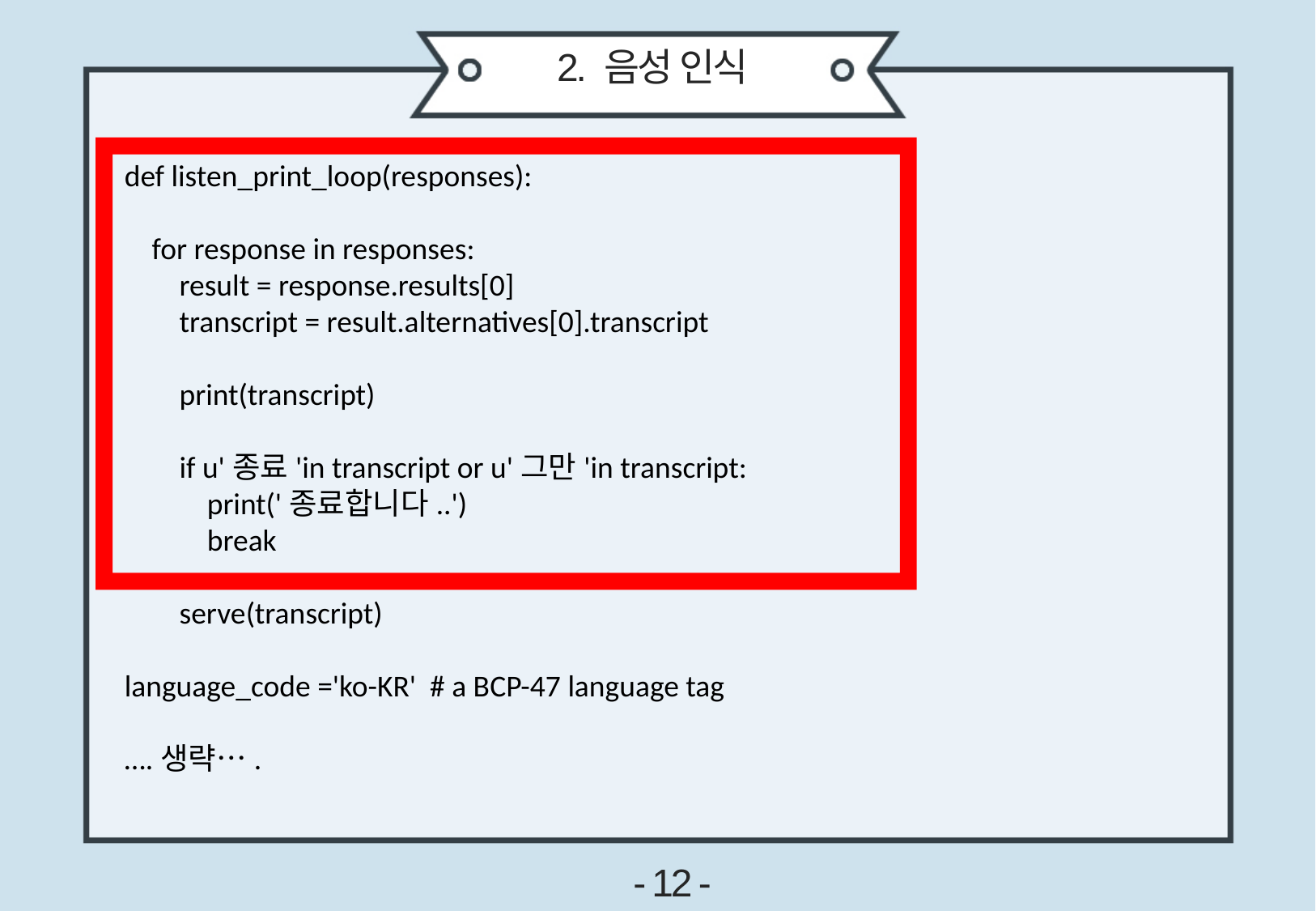

2. 음성 인식

def listen_print_loop(responses):

    for response in responses:
        result = response.results[0]
        transcript = result.alternatives[0].transcript

        print(transcript)

        if u'종료'in transcript or u'그만'in transcript:
            print('종료합니다..')
            break

        serve(transcript)

language_code ='ko-KR'  # a BCP-47 language tag

….생략….
- 12 -